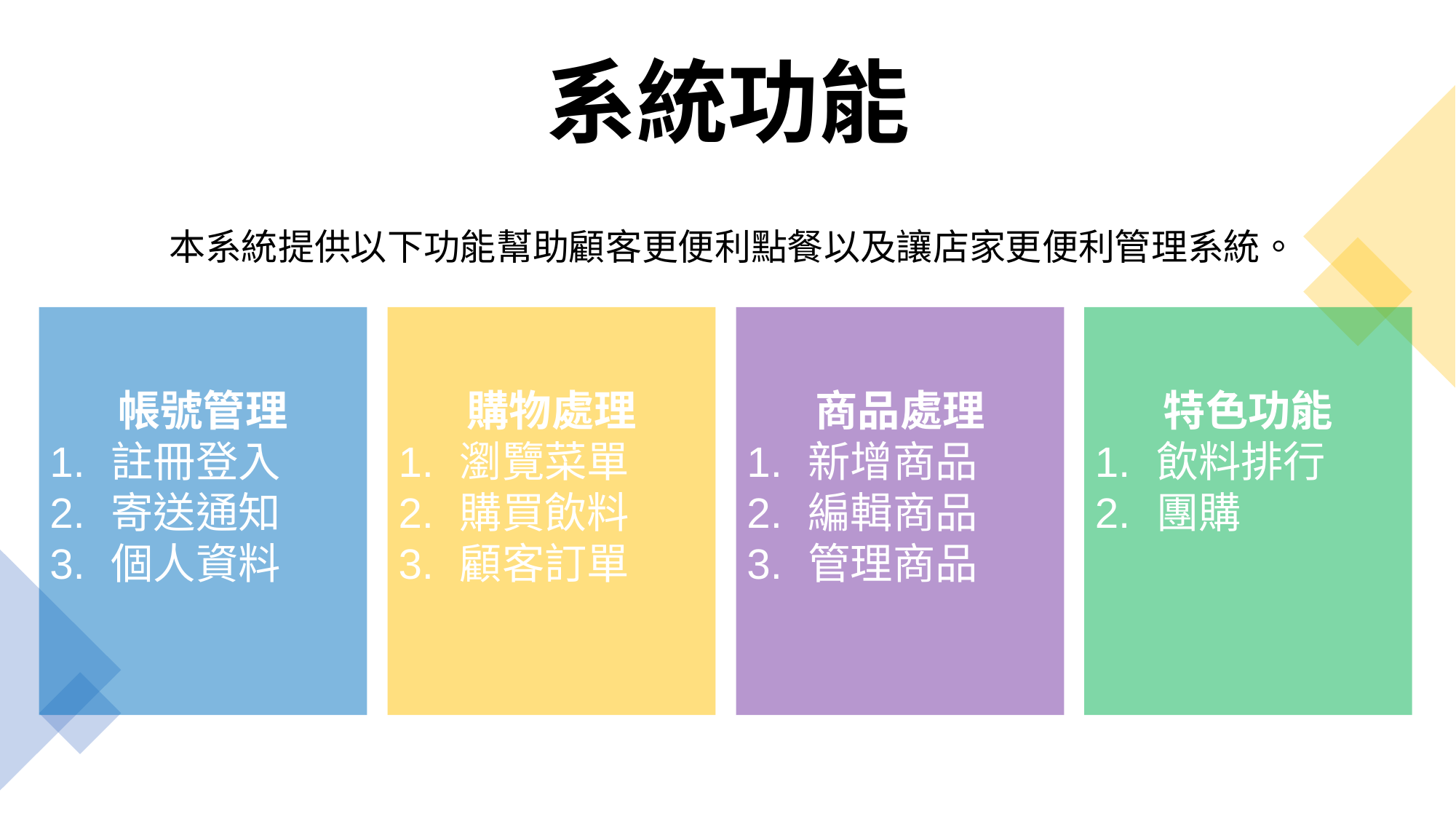

# 系統功能

本系統提供以下功能幫助顧客更便利點餐以及讓店家更便利管理系統。

帳號管理
註冊登入
寄送通知
個人資料

購物處理
瀏覽菜單
購買飲料
顧客訂單

商品處理
新增商品
編輯商品
管理商品

特色功能
飲料排行
團購